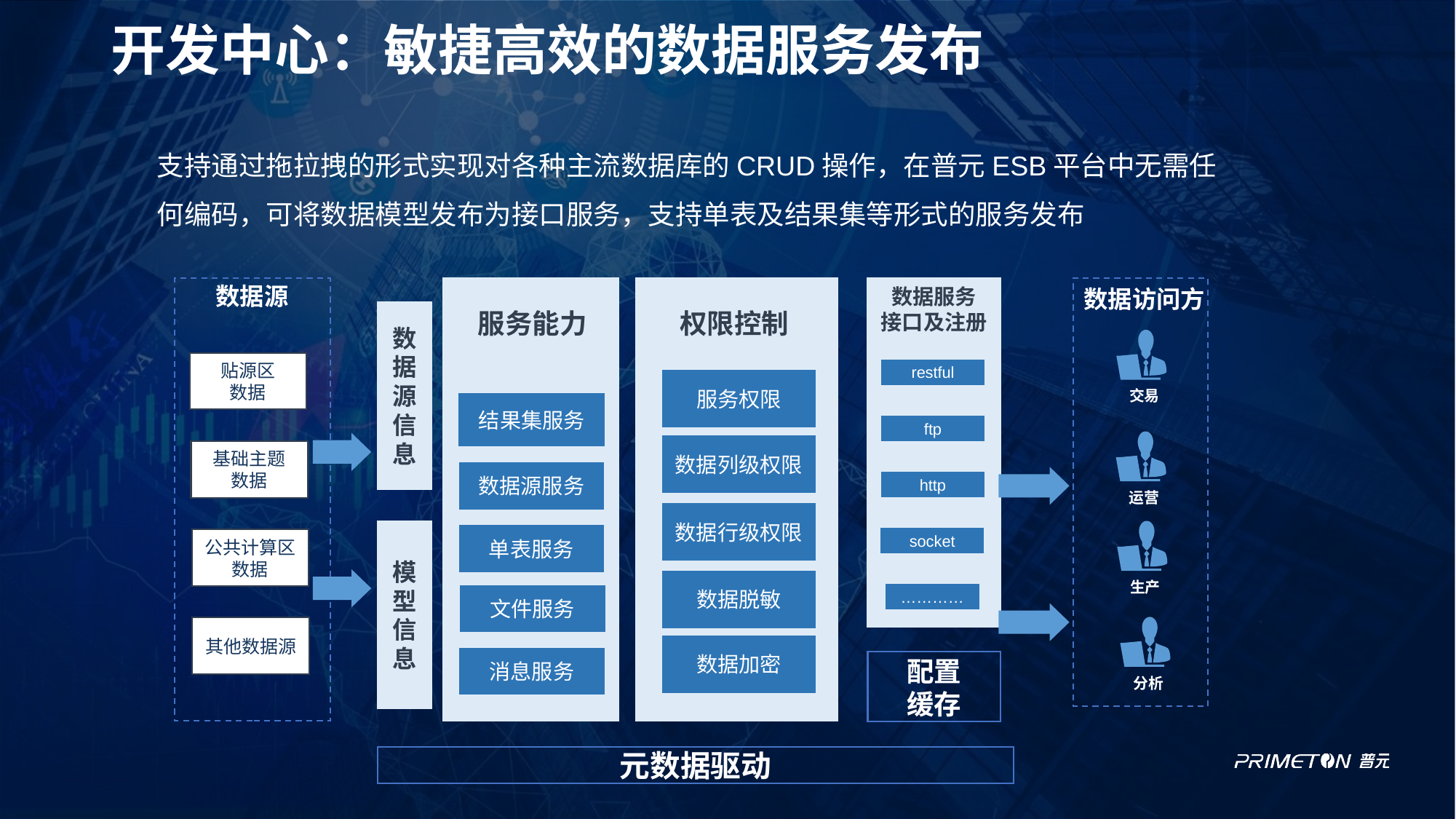

# 开发中心：敏捷高效的数据服务发布
支持通过拖拉拽的形式实现对各种主流数据库的CRUD操作，在普元ESB平台中无需任何编码，可将数据模型发布为接口服务，支持单表及结果集等形式的服务发布
数据源

数据服务
接口及注册
数据访问方
权限控制
服务能力
数据源信息

交易
贴源区
数据
restful
服务权限
结果集服务
ftp

运营

数据列级权限
基础主题
数据
数据源服务

http
数据行级权限

生产
模型信息
单表服务
socket
公共计算区
数据

数据脱敏
…………
文件服务

分析
其他数据源
数据加密
消息服务
配置
缓存
元数据驱动